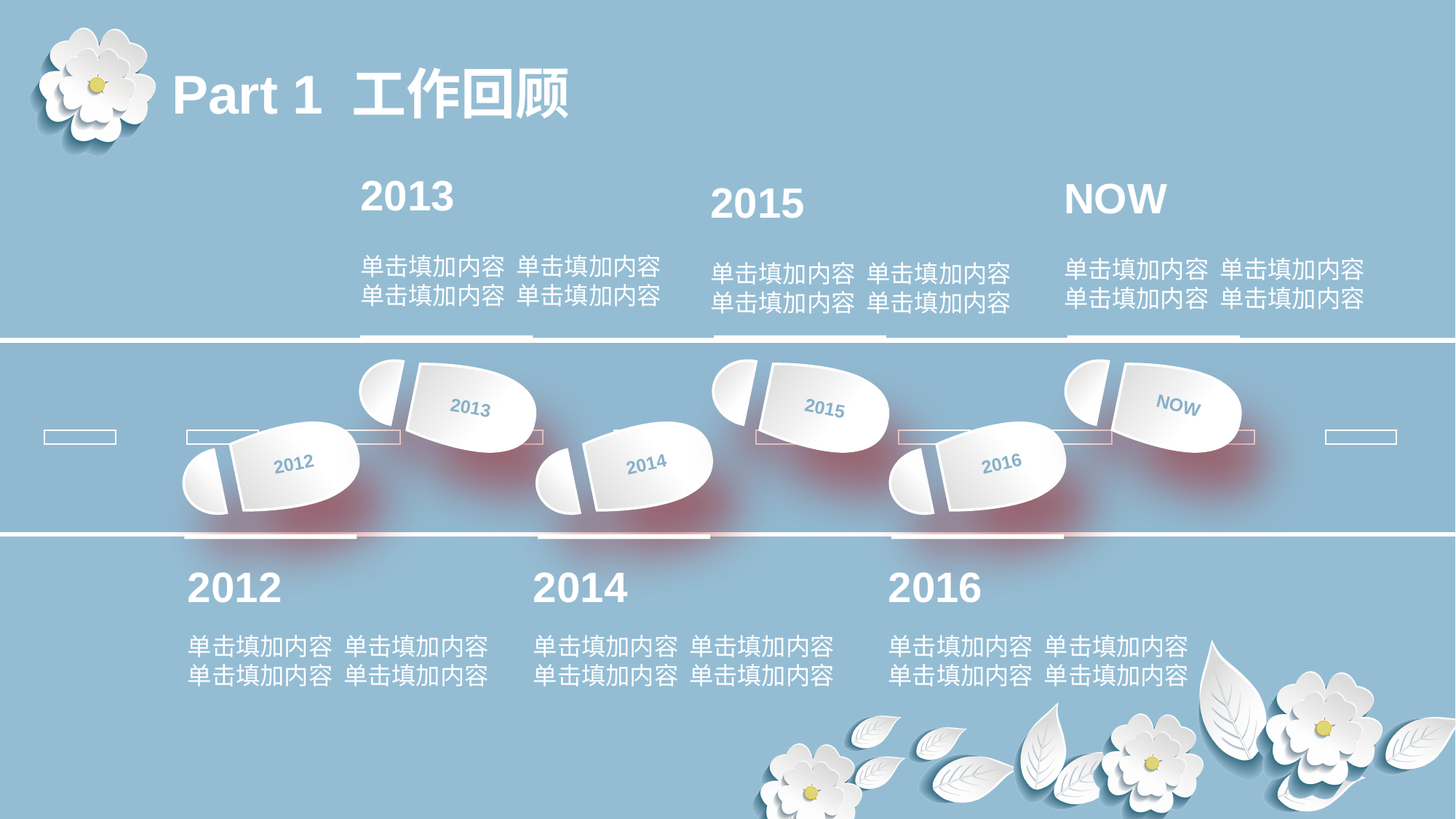

Part 1 工作回顾
2013
NOW
2015
单击填加内容  单击填加内容
单击填加内容  单击填加内容
单击填加内容  单击填加内容
单击填加内容  单击填加内容
单击填加内容  单击填加内容
单击填加内容  单击填加内容

NOW
2013
2015

2016
2012
2014

2014
2012
2016
单击填加内容  单击填加内容
单击填加内容  单击填加内容
单击填加内容  单击填加内容
单击填加内容  单击填加内容
单击填加内容  单击填加内容
单击填加内容  单击填加内容
延时符